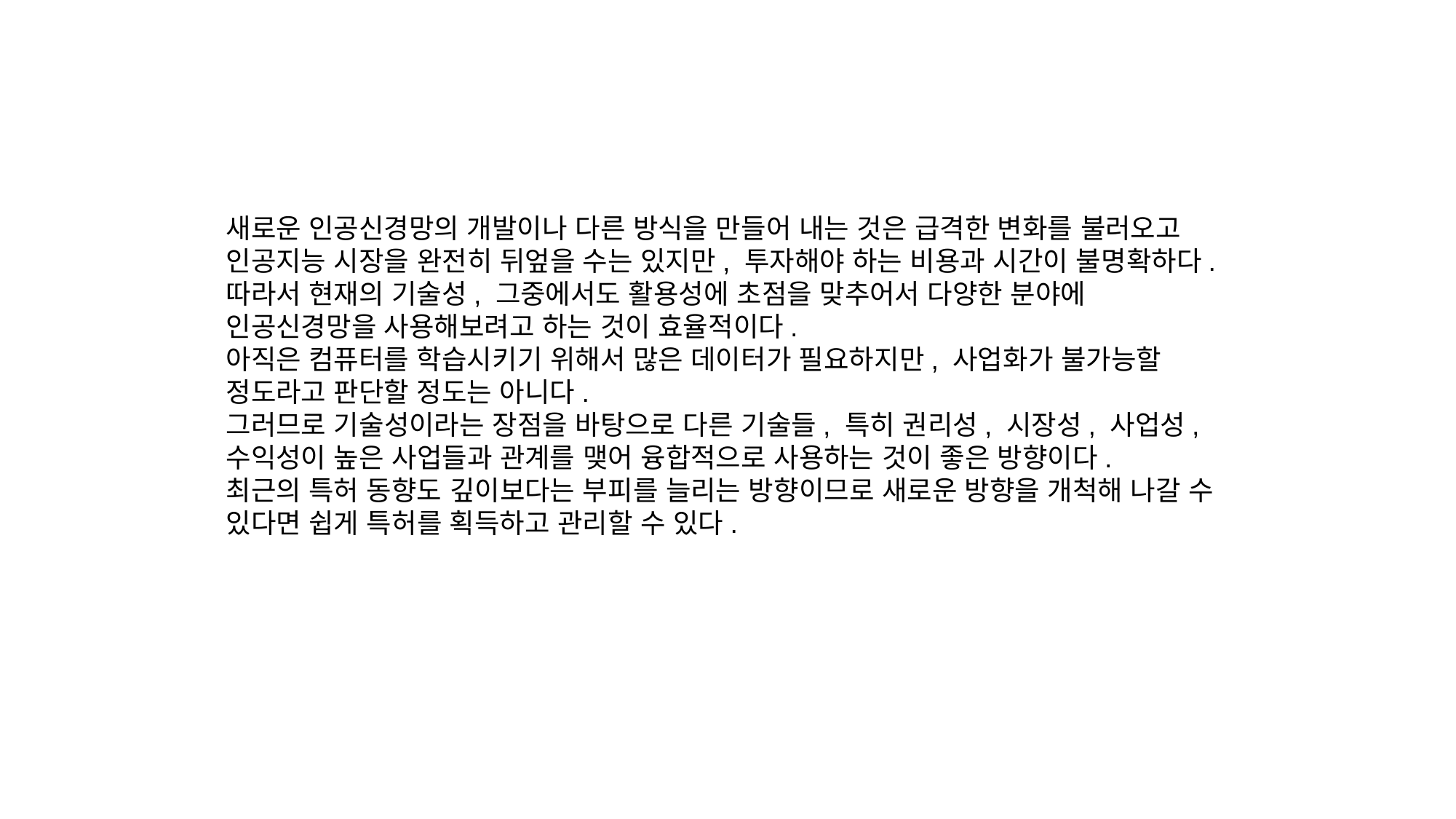

새로운 인공신경망의 개발이나 다른 방식을 만들어 내는 것은 급격한 변화를 불러오고 인공지능 시장을 완전히 뒤엎을 수는 있지만, 투자해야 하는 비용과 시간이 불명확하다.
따라서 현재의 기술성, 그중에서도 활용성에 초점을 맞추어서 다양한 분야에 인공신경망을 사용해보려고 하는 것이 효율적이다.
아직은 컴퓨터를 학습시키기 위해서 많은 데이터가 필요하지만, 사업화가 불가능할 정도라고 판단할 정도는 아니다.
그러므로 기술성이라는 장점을 바탕으로 다른 기술들, 특히 권리성, 시장성, 사업성, 수익성이 높은 사업들과 관계를 맺어 융합적으로 사용하는 것이 좋은 방향이다.
최근의 특허 동향도 깊이보다는 부피를 늘리는 방향이므로 새로운 방향을 개척해 나갈 수 있다면 쉽게 특허를 획득하고 관리할 수 있다.